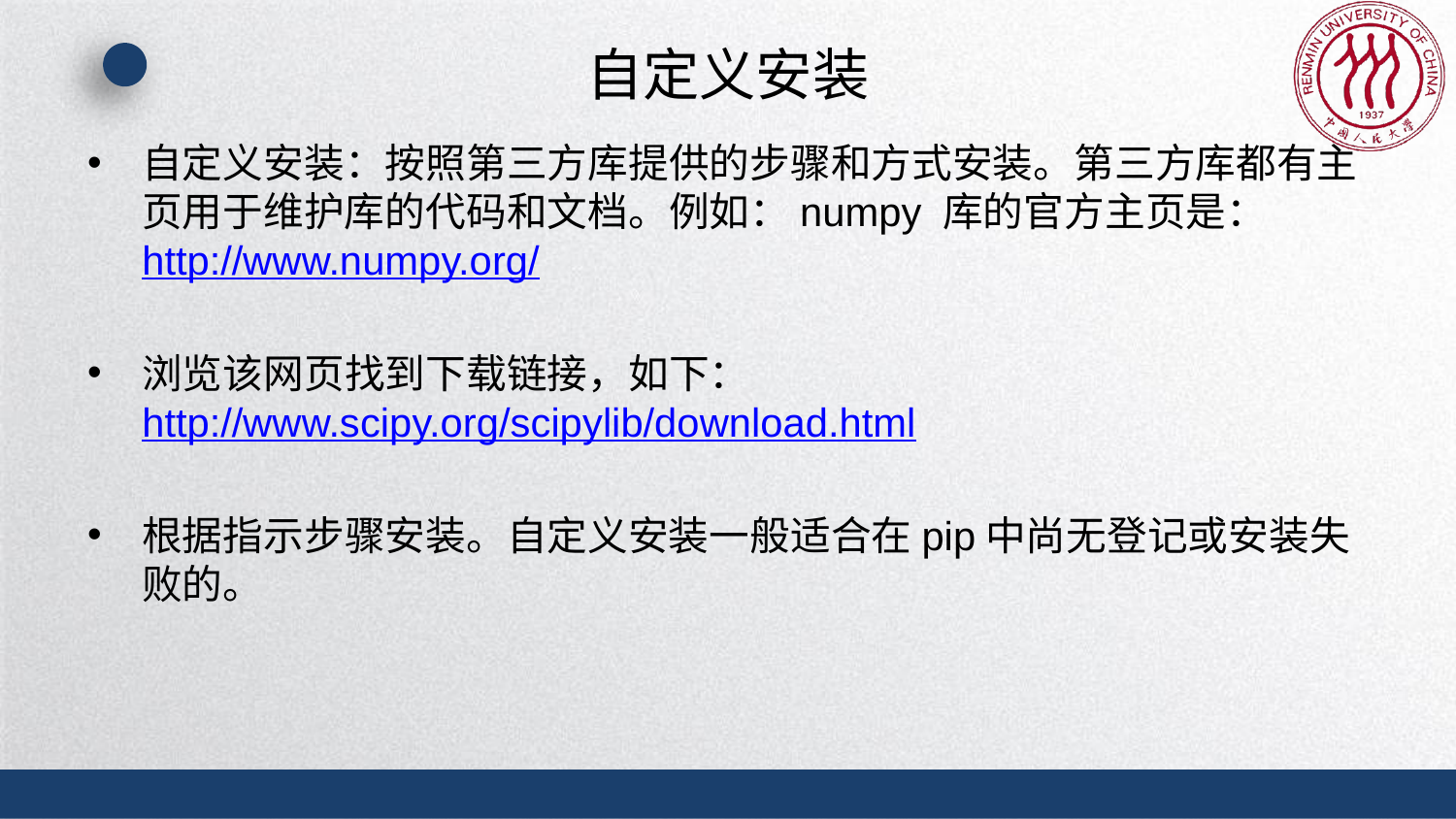

# 自定义安装
自定义安装：按照第三方库提供的步骤和方式安装。第三方库都有主页用于维护库的代码和文档。例如：numpy 库的官方主页是： http://www.numpy.org/

浏览该网页找到下载链接，如下：http://www.scipy.org/scipylib/download.html

根据指示步骤安装。自定义安装一般适合在pip中尚无登记或安装失败的。